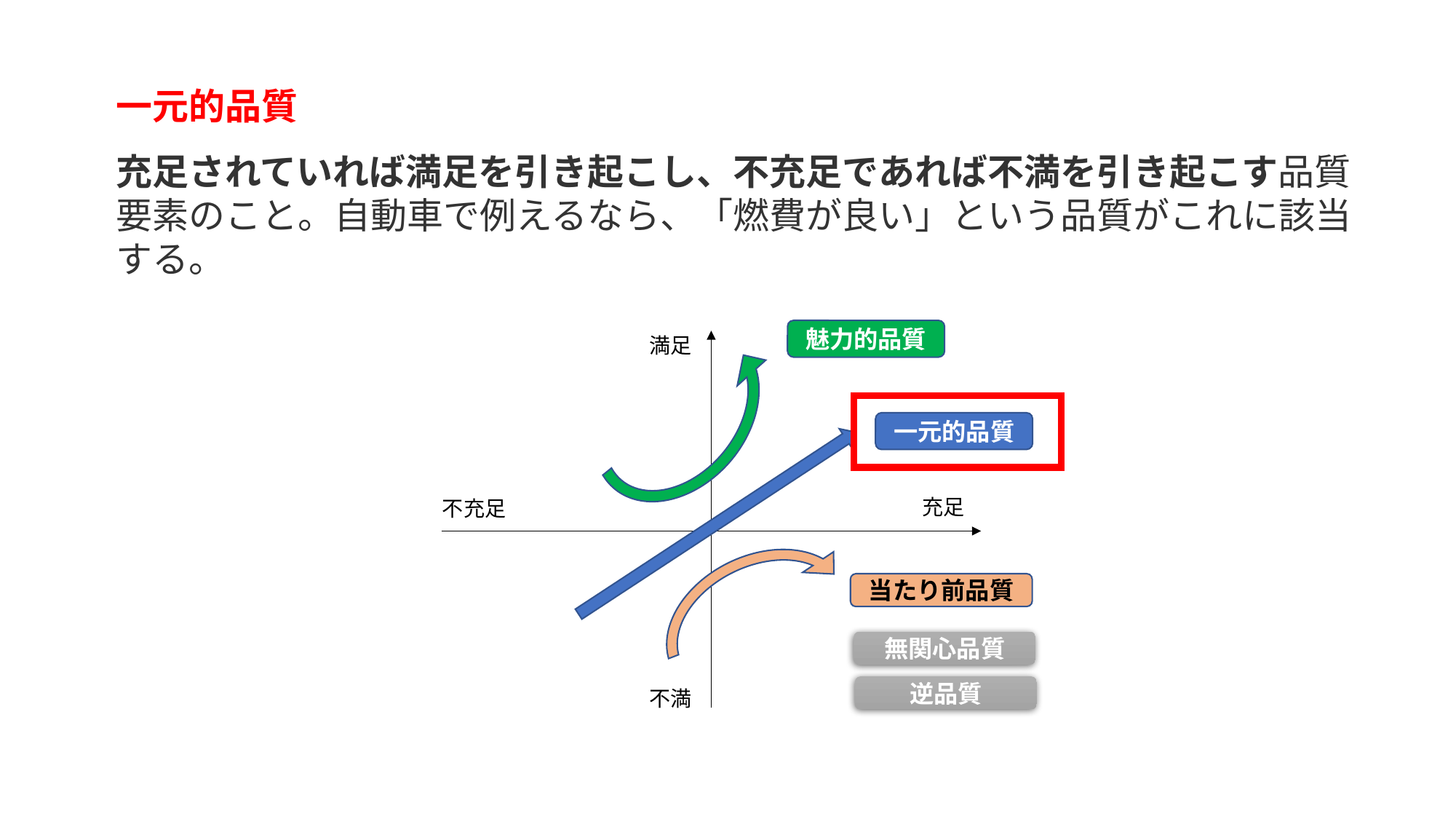

一元的品質

充足されていれば満足を引き起こし、不充足であれば不満を引き起こす品質要素のこと。自動車で例えるなら、「燃費が良い」という品質がこれに該当する。
魅力的品質
満足

一元的品質
充足
不充足

当たり前品質
無関心品質
逆品質
不満